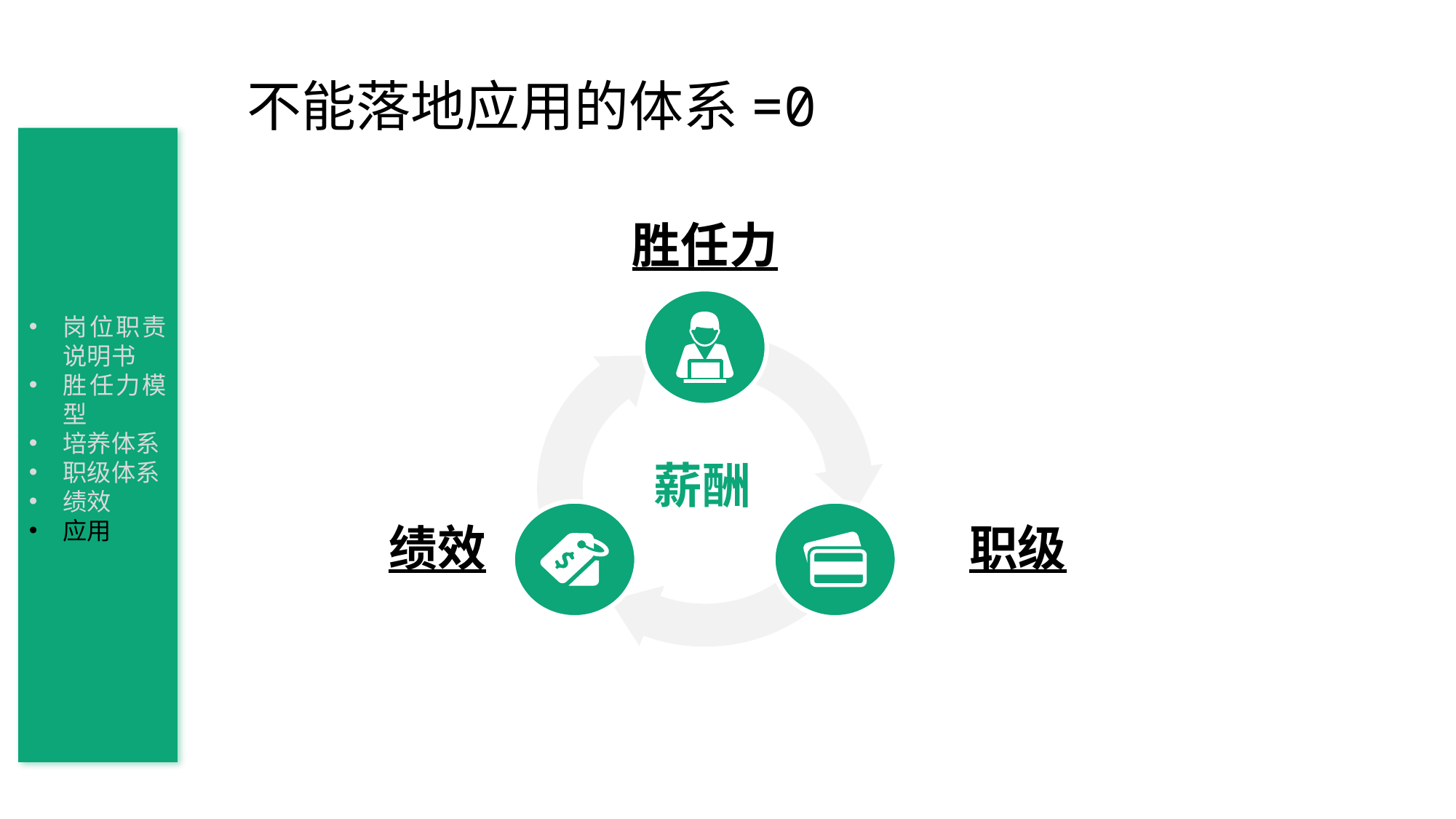

不能落地应用的体系=0

胜任力

薪酬
岗位职责说明书
胜任力模型
培养体系
职级体系
绩效
应用
绩效
职级